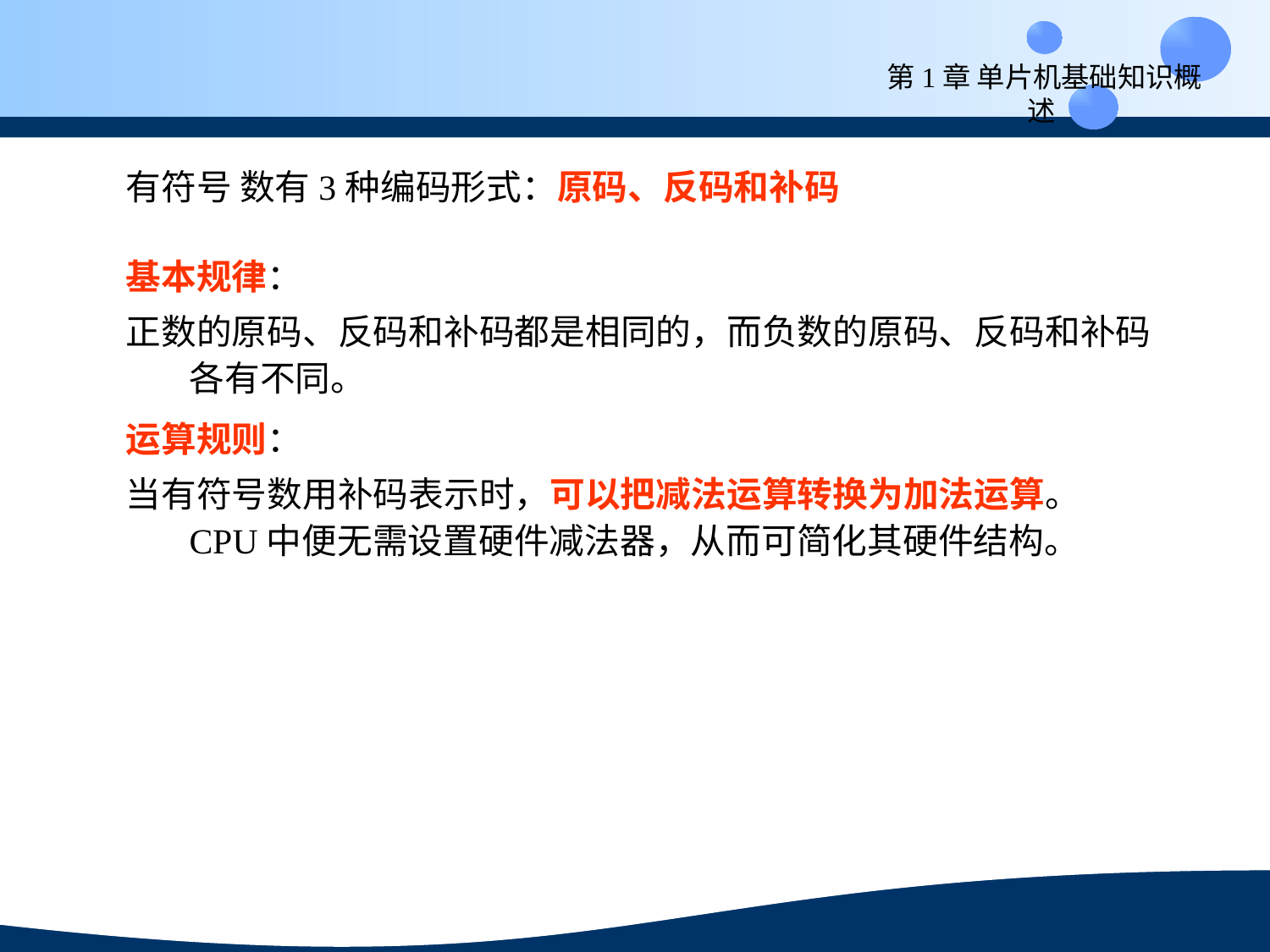

第1章 单片机基础知识概述
有符号 数有3种编码形式：原码、反码和补码
基本规律：
正数的原码、反码和补码都是相同的，而负数的原码、反码和补码各有不同。
运算规则：
当有符号数用补码表示时，可以把减法运算转换为加法运算。 CPU中便无需设置硬件减法器，从而可简化其硬件结构。